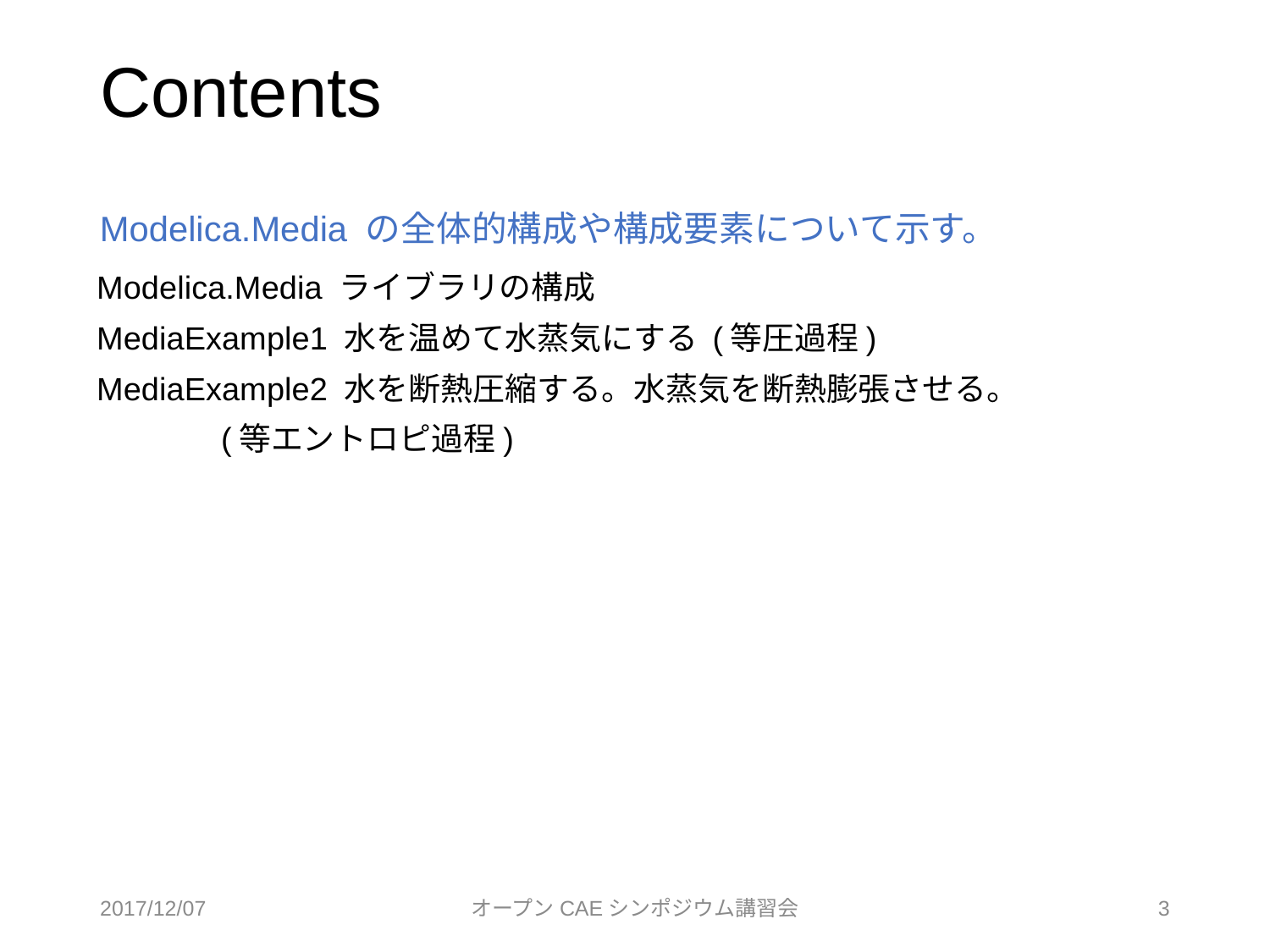

# Contents
Modelica.Media の全体的構成や構成要素について示す。
Modelica.Media ライブラリの構成
MediaExample1 水を温めて水蒸気にする (等圧過程)
MediaExample2 水を断熱圧縮する。水蒸気を断熱膨張させる。
              (等エントロピ過程)
2017/12/07
オープンCAEシンポジウム講習会
3